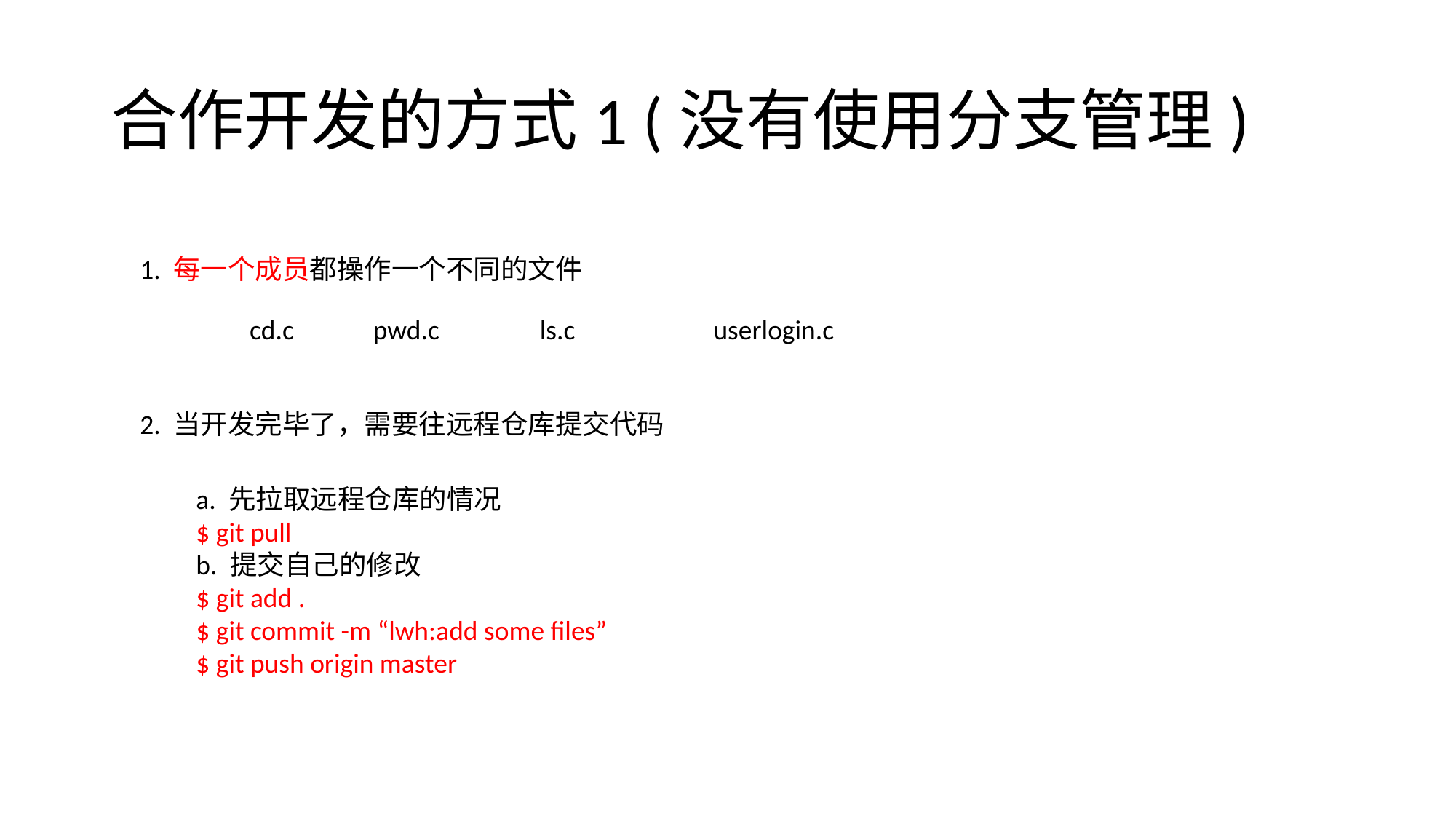

# 合作开发的方式1 (没有使用分支管理)
1. 每一个成员都操作一个不同的文件
cd.c
pwd.c
ls.c
userlogin.c
2. 当开发完毕了，需要往远程仓库提交代码
a. 先拉取远程仓库的情况
$ git pull
b. 提交自己的修改
$ git add .
$ git commit -m “lwh:add some files”
$ git push origin master